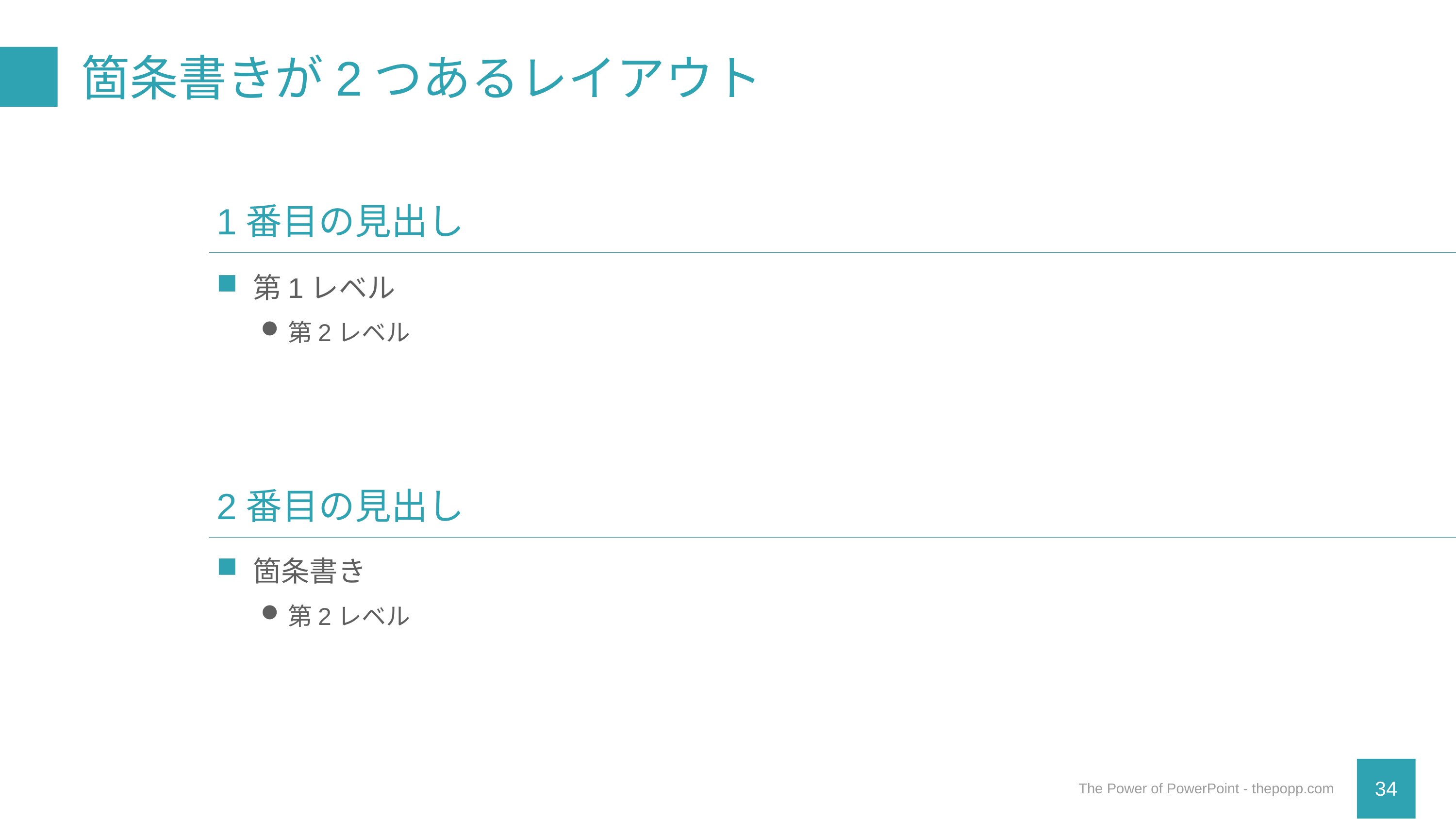

# 箇条書きが2つあるレイアウト
1番目の見出し
第1レベル
第2レベル
2番目の見出し
箇条書き
第2レベル

The Power of PowerPoint - thepopp.com
34